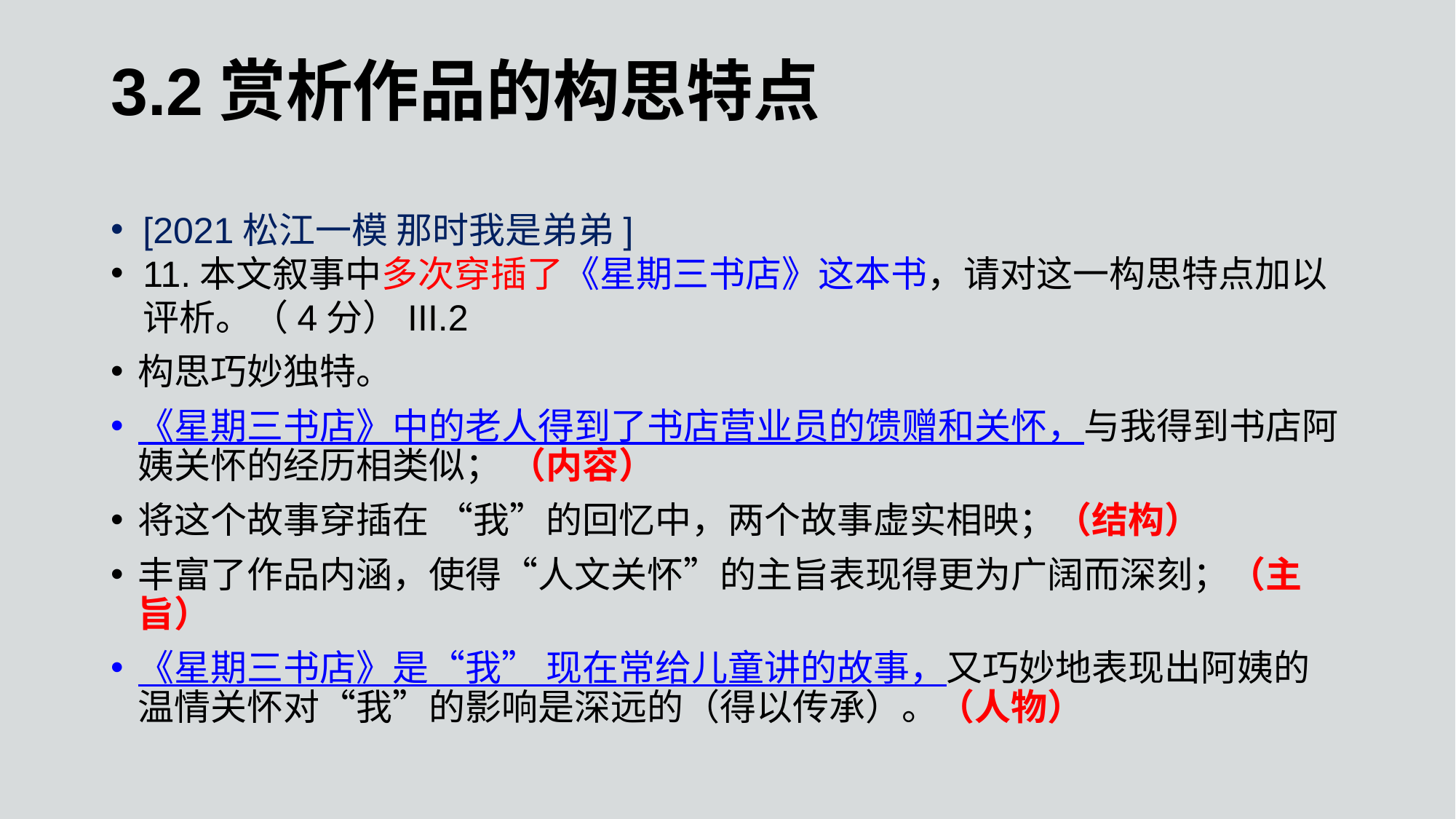

3.2赏析作品的构思特点
[2021松江一模 那时我是弟弟]
11.本文叙事中多次穿插了《星期三书店》这本书，请对这一构思特点加以评析。（4分）III.2
构思巧妙独特。
《星期三书店》中的老人得到了书店营业员的馈赠和关怀，与我得到书店阿姨关怀的经历相类似； （内容）
将这个故事穿插在 “我”的回忆中，两个故事虚实相映；（结构）
丰富了作品内涵，使得“人文关怀”的主旨表现得更为广阔而深刻；（主旨）
《星期三书店》是“我” 现在常给儿童讲的故事，又巧妙地表现出阿姨的温情关怀对“我”的影响是深远的（得以传承）。（人物）